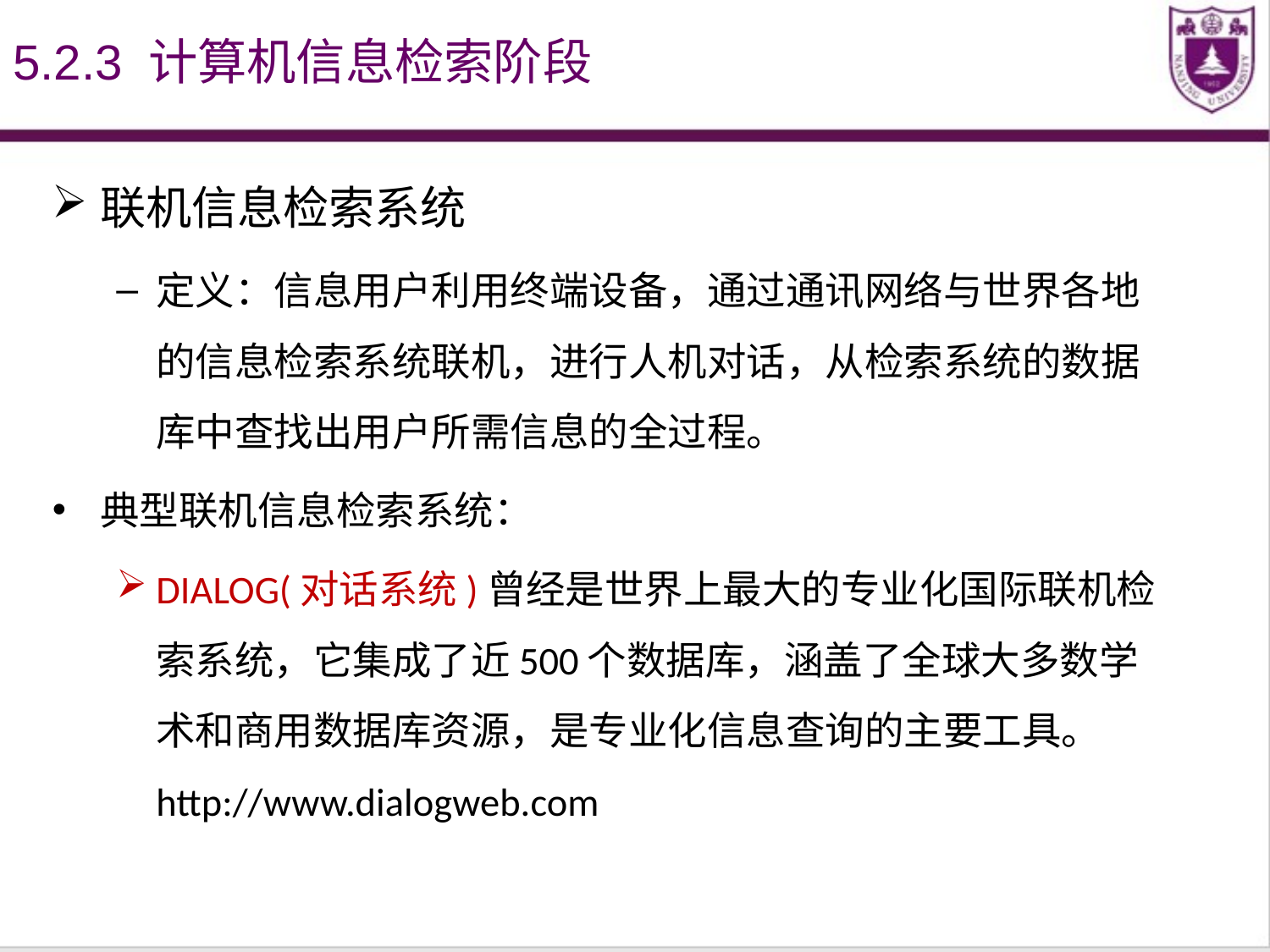

5.2.3 计算机信息检索阶段
联机信息检索系统
定义：信息用户利用终端设备，通过通讯网络与世界各地的信息检索系统联机，进行人机对话，从检索系统的数据库中查找出用户所需信息的全过程。
典型联机信息检索系统：
DIALOG(对话系统)曾经是世界上最大的专业化国际联机检索系统，它集成了近500个数据库，涵盖了全球大多数学术和商用数据库资源，是专业化信息查询的主要工具。 http://www.dialogweb.com